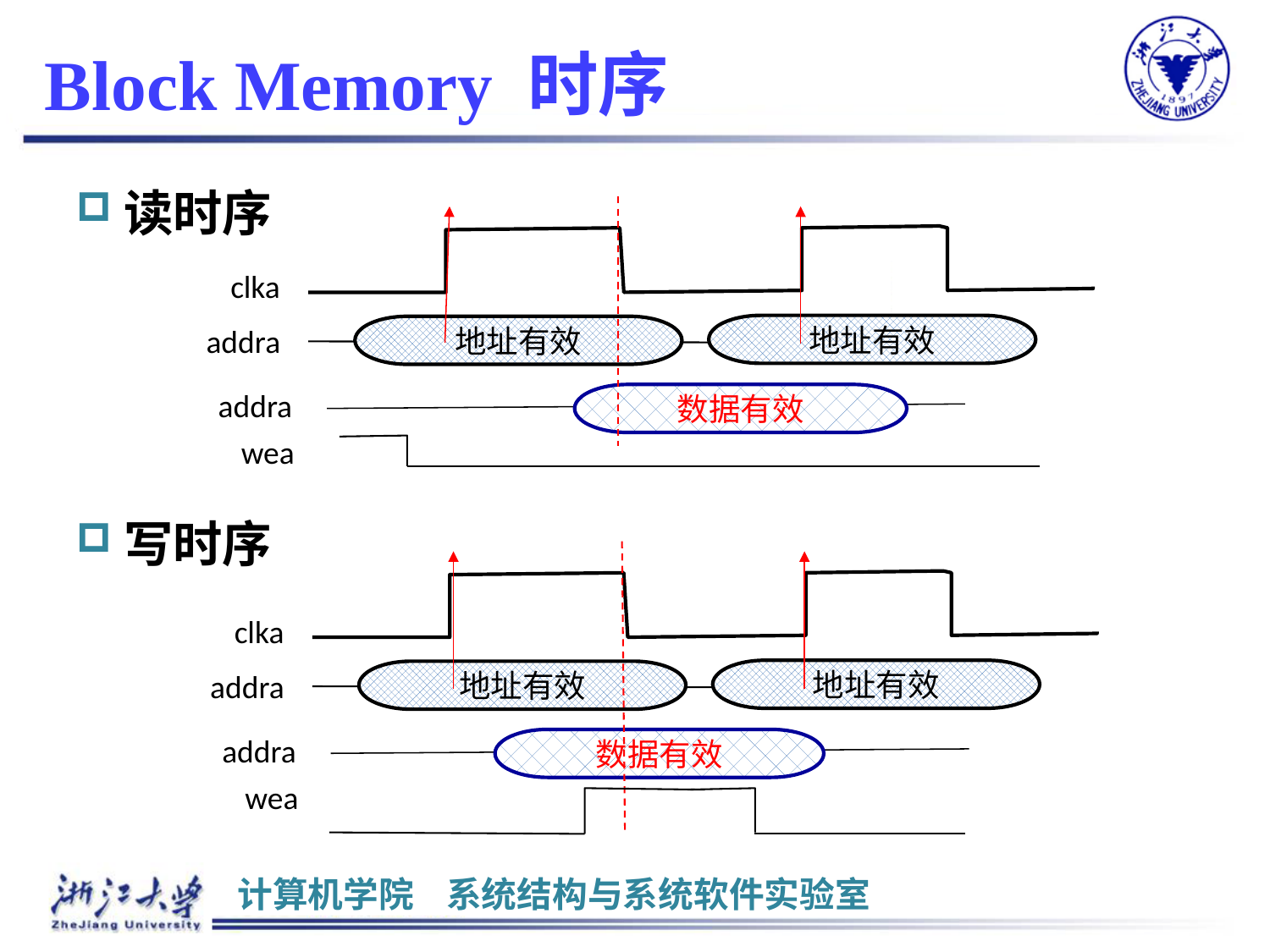

# Block Memory 时序
读时序

写时序

clka
地址有效
addra
地址有效
addra
数据有效
wea

clka
地址有效
addra
地址有效
addra
数据有效
wea